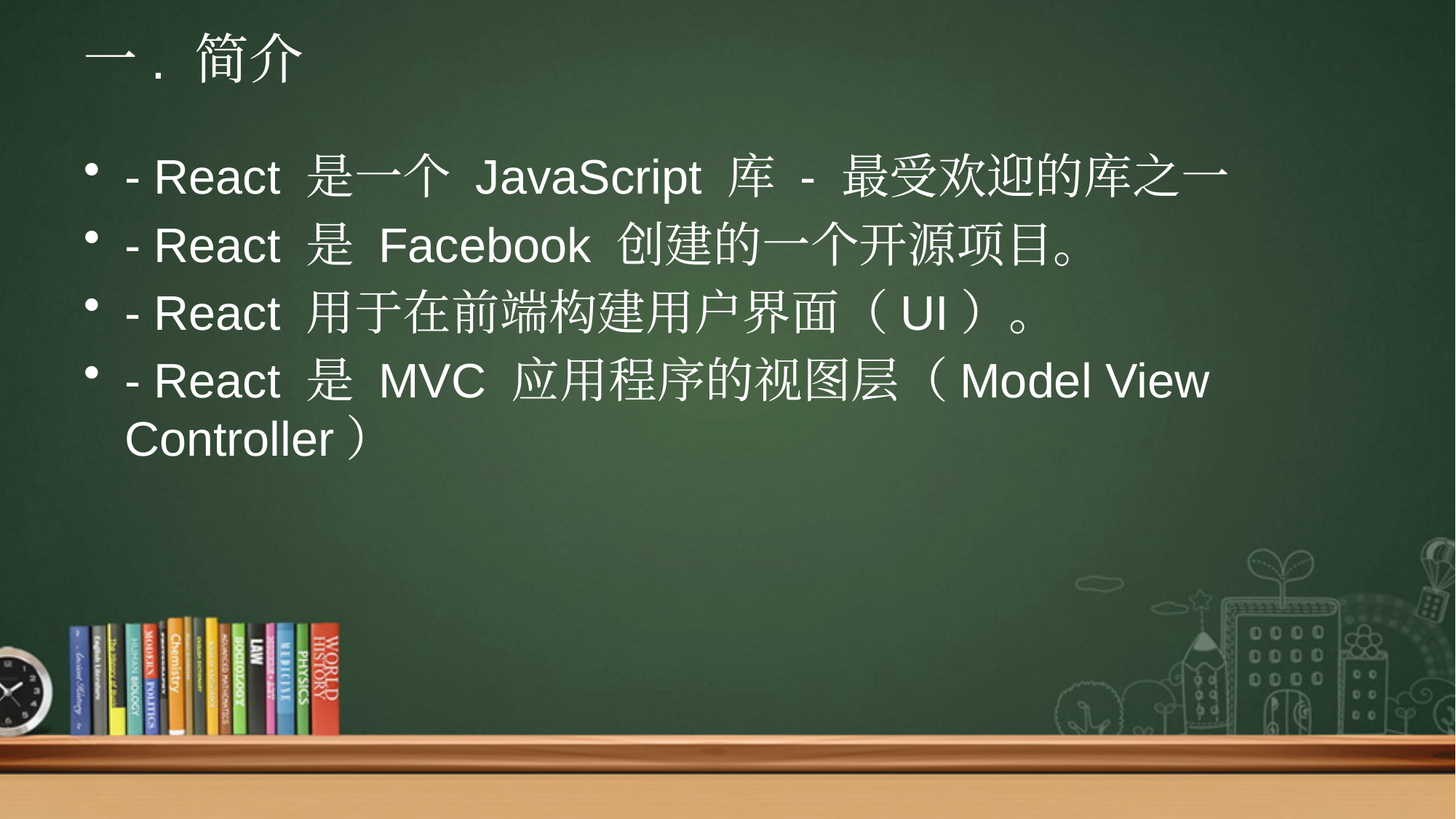

# 一. 简介
- React 是一个 JavaScript 库 - 最受欢迎的库之一
- React 是 Facebook 创建的一个开源项目。
- React 用于在前端构建用户界面（UI）。
- React 是 MVC 应用程序的视图层（Model View Controller）